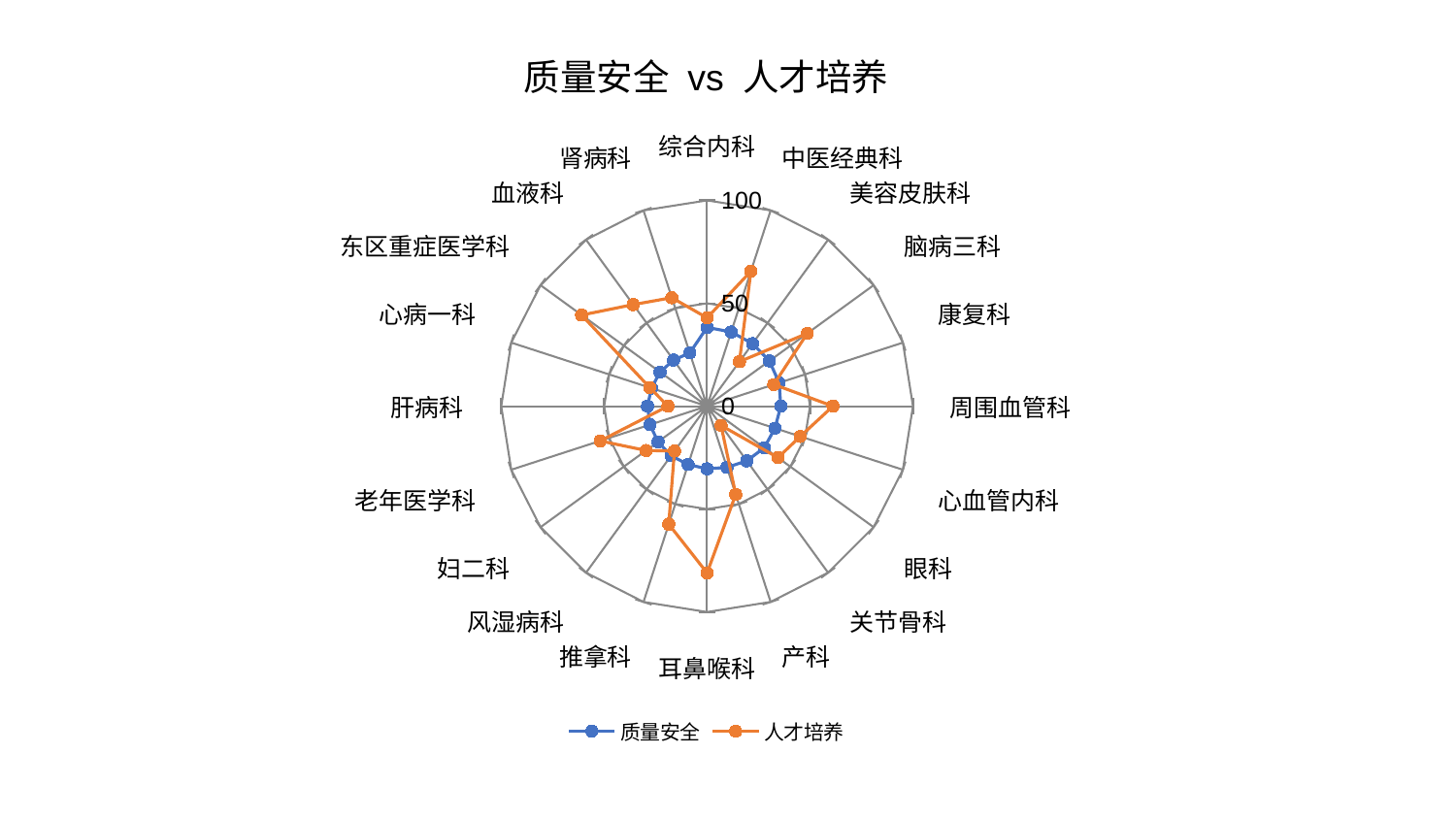

### Chart: 质量安全 vs 人才培养

| Category | 质量安全 | 人才培养 |
|---|---|---|
| 综合内科 | 38.288539003197016 | 42.93748874627522 |
| 中医经典科 | 37.92097283912402 | 68.93692193762013 |
| 美容皮肤科 | 37.57900587672192 | 26.753163969112915 |
| 脑病三科 | 37.42449878852951 | 60.18250367871468 |
| 康复科 | 36.81031943929243 | 34.0973268207423 |
| 周围血管科 | 35.82585229186499 | 61.15304538319427 |
| 心血管内科 | 34.65952066262175 | 47.58558638017619 |
| 眼科 | 34.35533579896425 | 42.56994761196852 |
| 关节骨科 | 32.83847181426391 | 11.567813337064436 |
| 产科 | 31.274154474836063 | 45.06898146872445 |
| 耳鼻喉科 | 30.450635138739006 | 81.01839521322778 |
| 推拿科 | 29.81855508191895 | 60.276265141286665 |
| 风湿病科 | 29.789536157828707 | 26.954101930002263 |
| 妇二科 | 29.460469209837225 | 36.653749136598954 |
| 老年医学科 | 29.166771796957818 | 54.601521402557154 |
| 肝病科 | 28.9514080647749 | 19.029300004097582 |
| 心病一科 | 28.402885380587197 | 29.307672431883912 |
| 东区重症医学科 | 28.221219800068873 | 75.33376854822393 |
| 血液科 | 27.720570989287193 | 61.01714459191894 |
| 肾病科 | 27.217919764489466 | 55.41698484304877 |
12